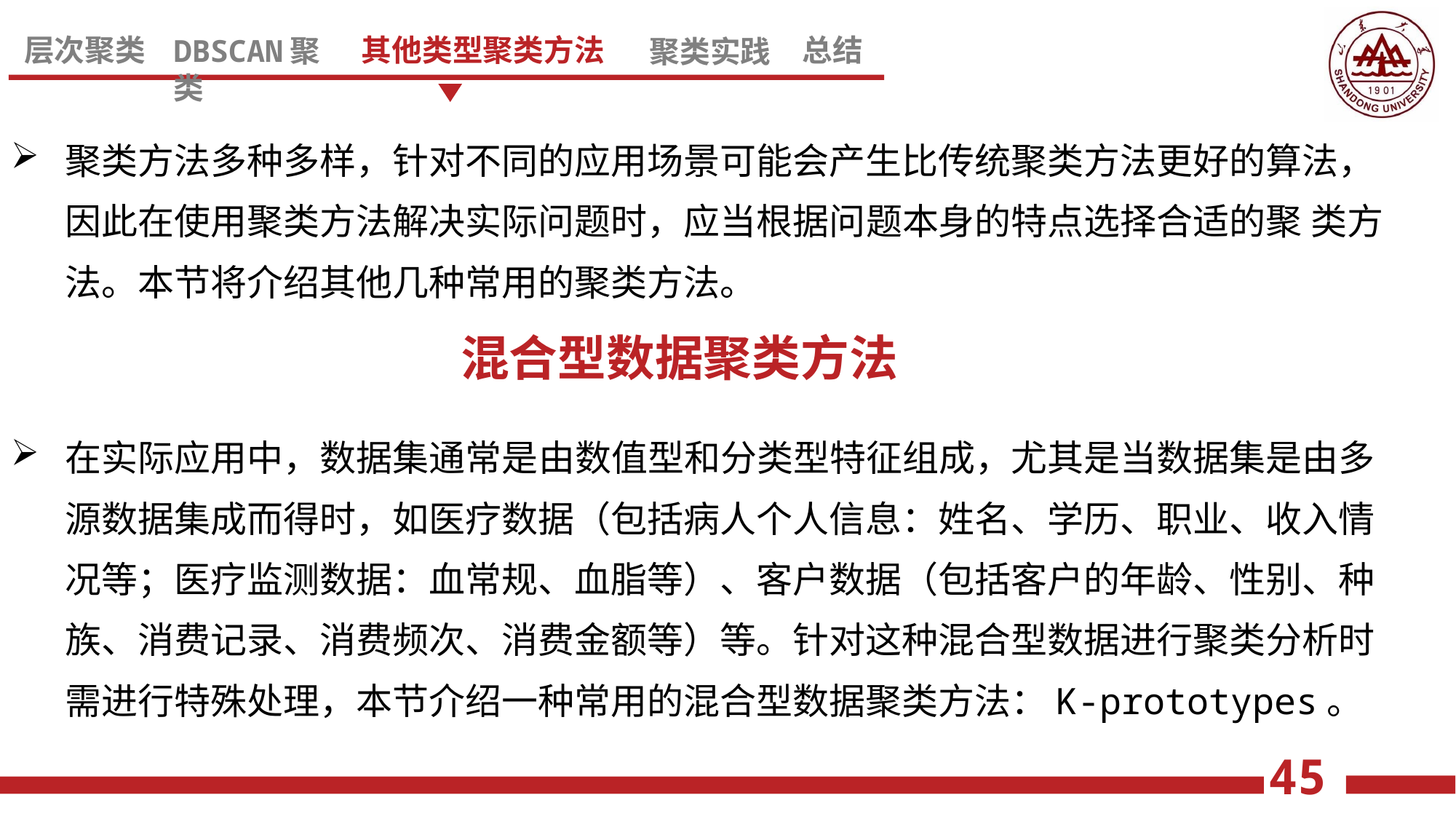

聚类方法多种多样，针对不同的应用场景可能会产生比传统聚类方法更好的算法，因此在使用聚类方法解决实际问题时，应当根据问题本身的特点选择合适的聚 类方法。本节将介绍其他几种常用的聚类方法。
 混合型数据聚类方法
在实际应用中，数据集通常是由数值型和分类型特征组成，尤其是当数据集是由多源数据集成而得时，如医疗数据（包括病人个人信息：姓名、学历、职业、收入情况等；医疗监测数据：血常规、血脂等）、客户数据（包括客户的年龄、性别、种族、消费记录、消费频次、消费金额等）等。针对这种混合型数据进行聚类分析时需进行特殊处理，本节介绍一种常用的混合型数据聚类方法：K-prototypes。